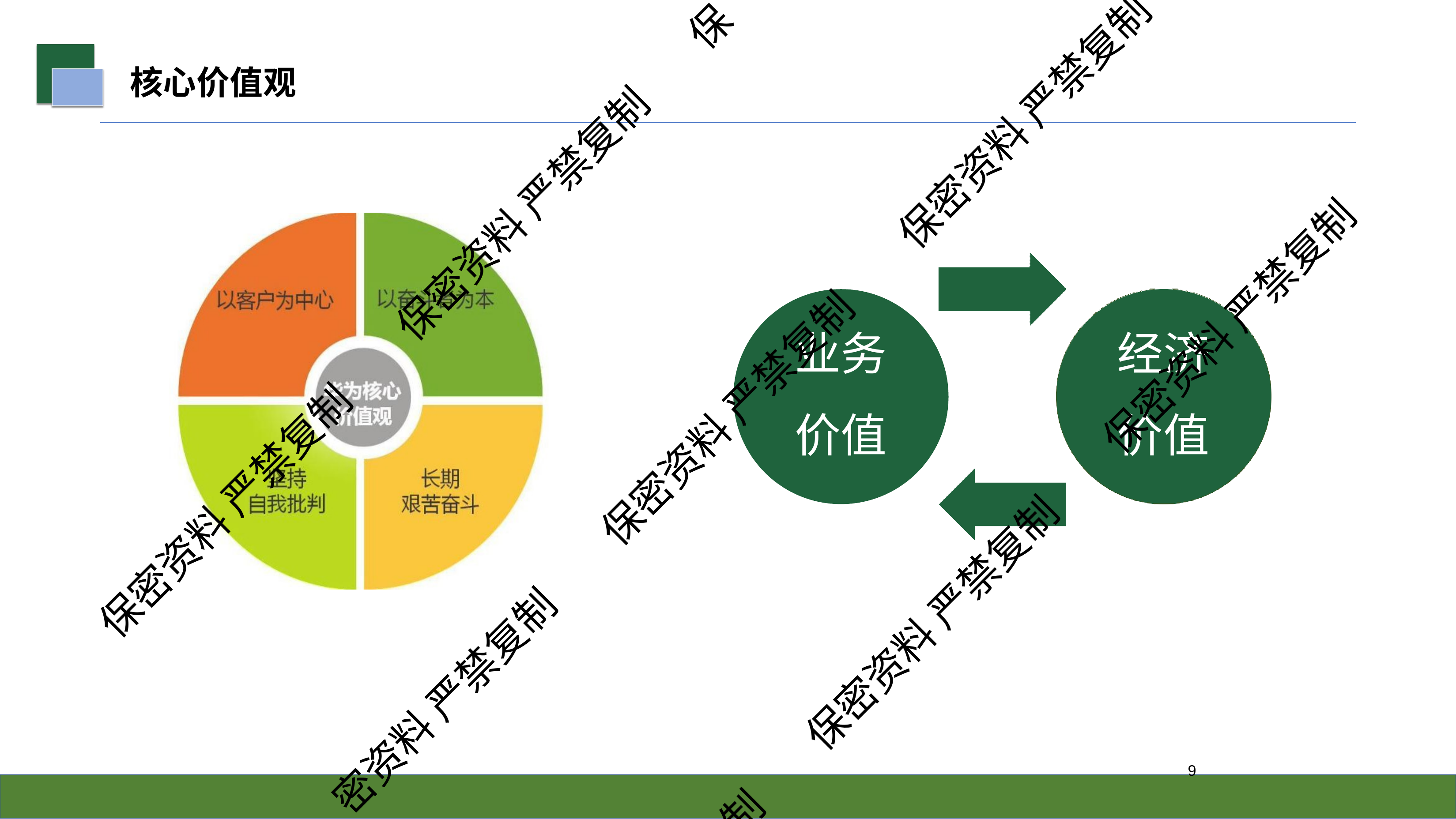

保
# 核心价值观
保密资料 严禁复制
保密资料 严禁复制

业务 价值
经济 价值
保密资料 严禁复制
保密资料 严禁复制
保密资料 严禁复制
保密资料 严禁复制
密资料 严禁复制
9
制